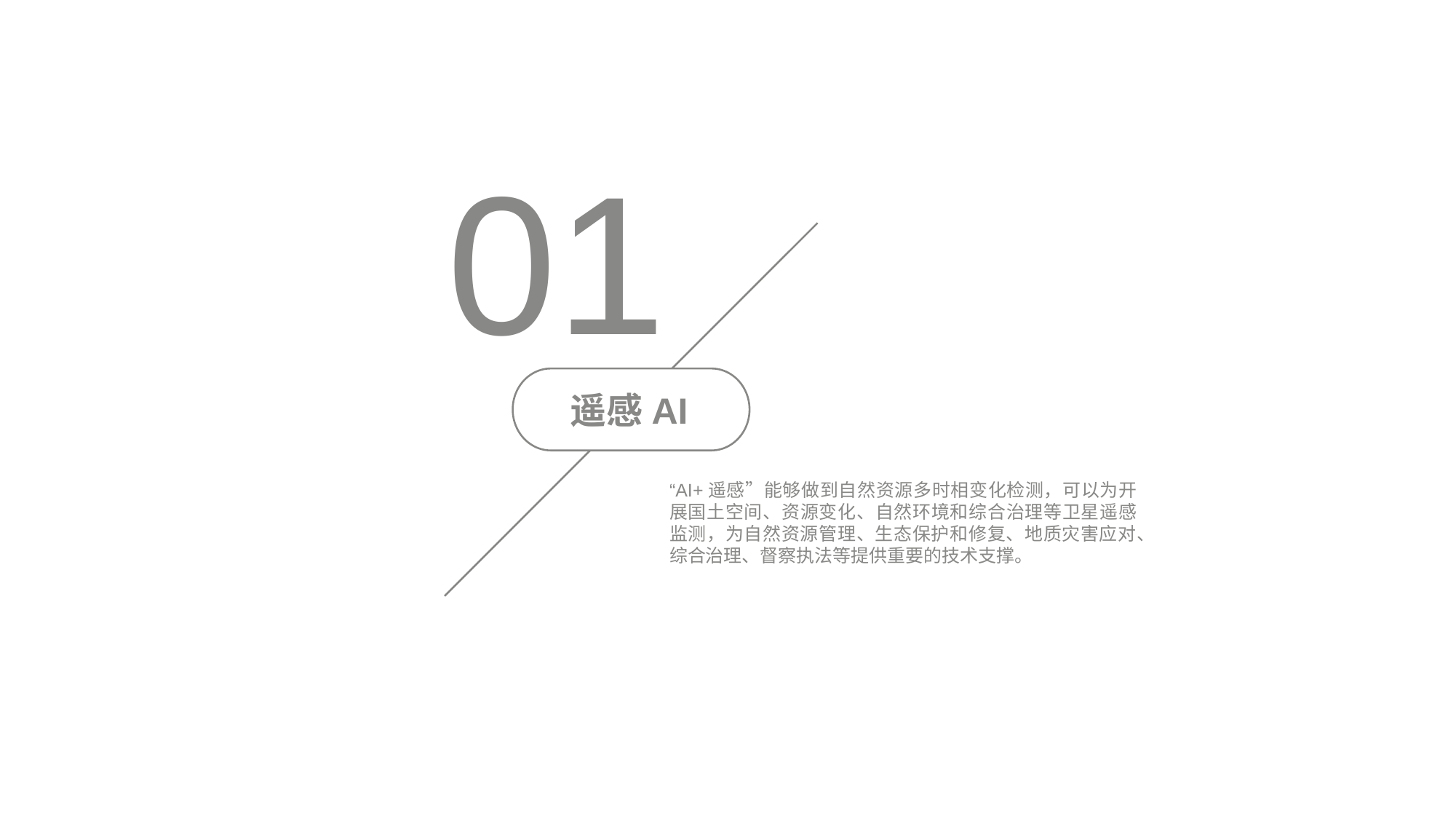

01

遥感AI
“AI+遥感”能够做到自然资源多时相变化检测，可以为开展国土空间、资源变化、自然环境和综合治理等卫星遥感监测，为自然资源管理、生态保护和修复、地质灾害应对、综合治理、督察执法等提供重要的技术支撑。